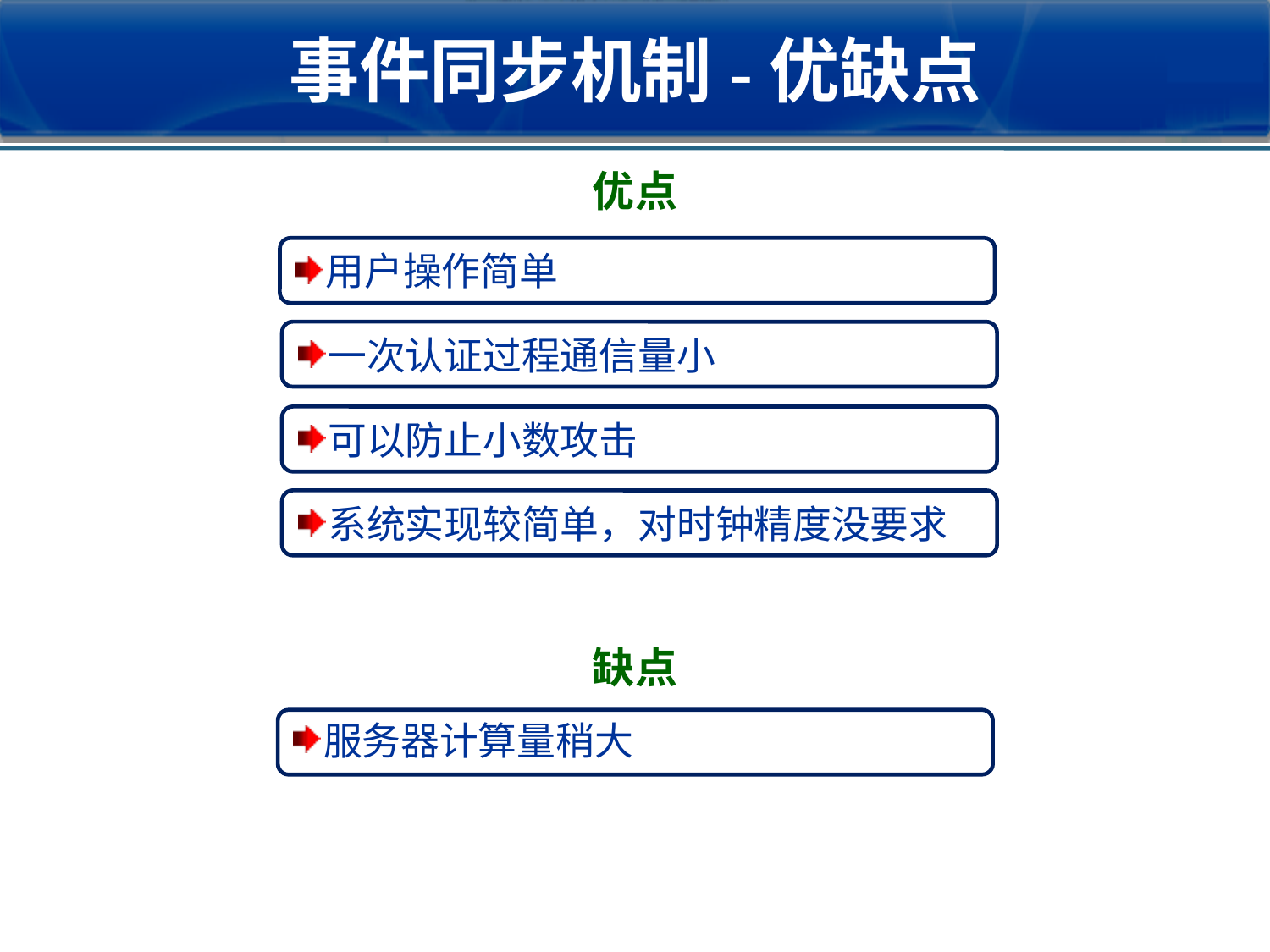

事件同步机制-优缺点
优点

用户操作简单

一次认证过程通信量小

可以防止小数攻击

系统实现较简单，对时钟精度没要求
缺点

服务器计算量稍大